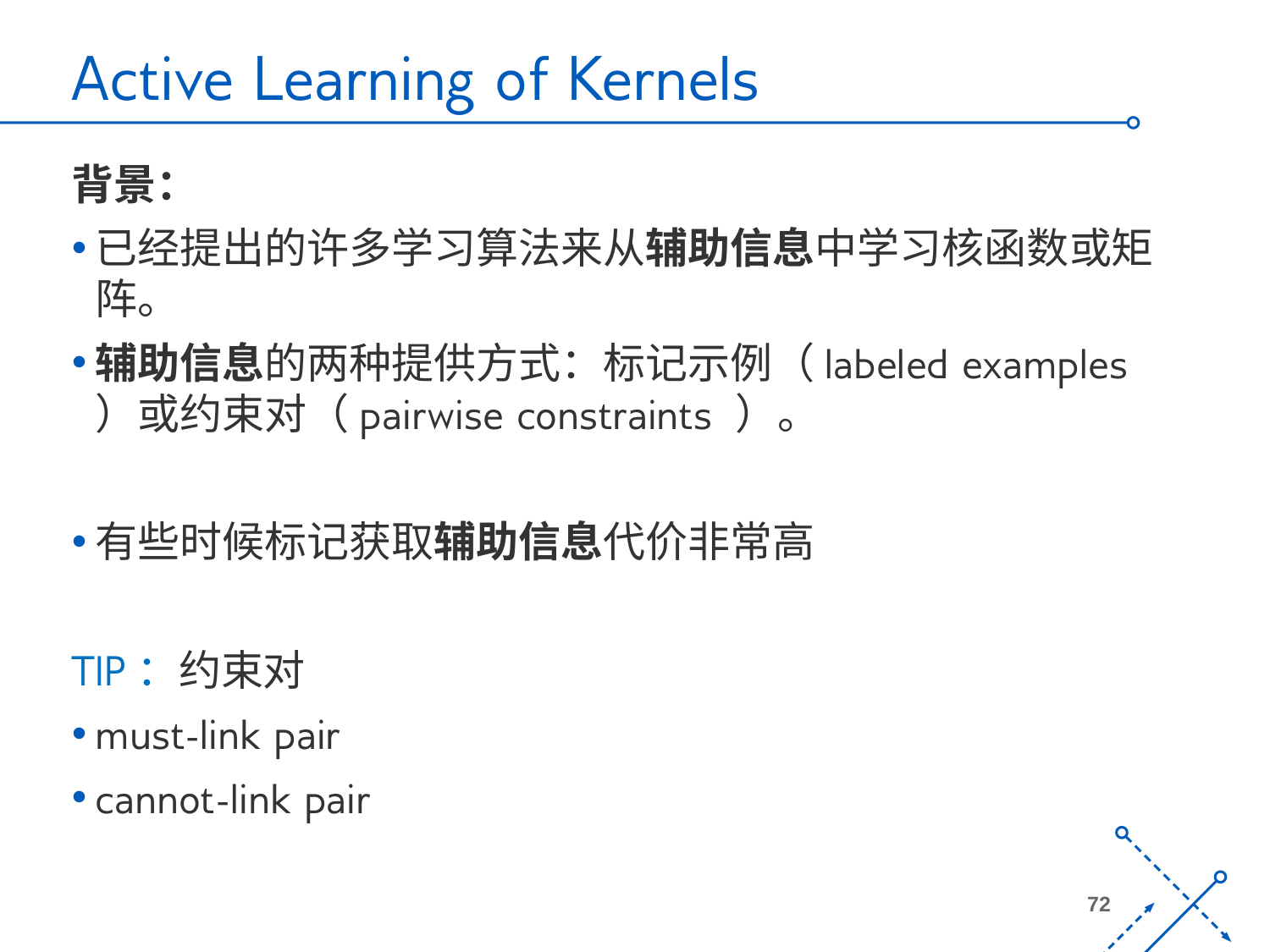

# Active Learning of Kernels

背景：
已经提出的许多学习算法来从辅助信息中学习核函数或矩阵。
辅助信息的两种提供方式：标记示例（labeled examples
）或约束对（pairwise constraints ）。

有些时候标记获取辅助信息代价非常高

TIP：约束对
must-link pair
cannot-link pair